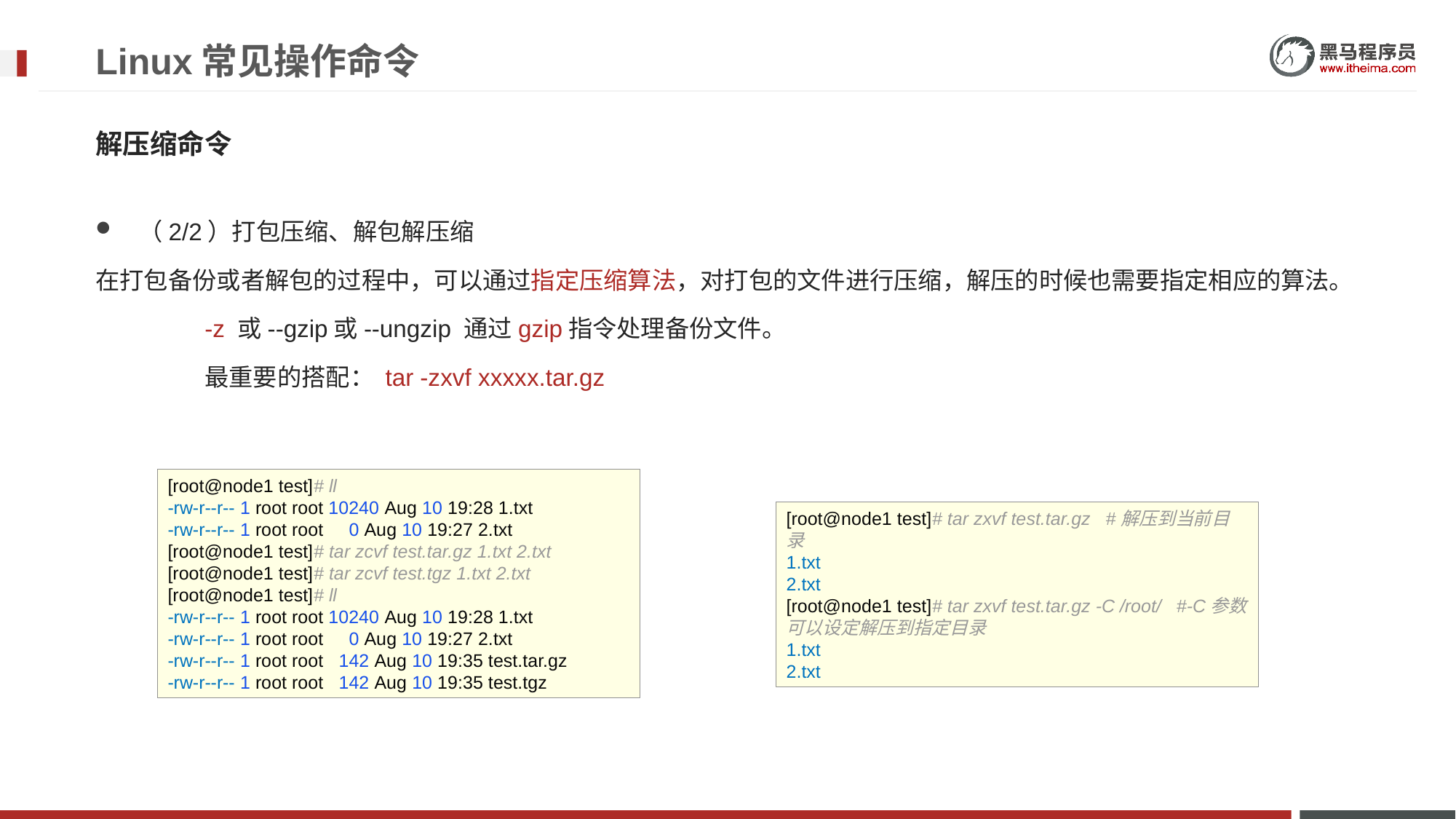

# Linux常见操作命令
解压缩命令
（2/2）打包压缩、解包解压缩
在打包备份或者解包的过程中，可以通过指定压缩算法，对打包的文件进行压缩，解压的时候也需要指定相应的算法。
	-z 或--gzip或--ungzip 通过gzip指令处理备份文件。
	最重要的搭配： tar -zxvf xxxxx.tar.gz

[root@node1 test]# ll
-rw-r--r-- 1 root root 10240 Aug 10 19:28 1.txt
-rw-r--r-- 1 root root     0 Aug 10 19:27 2.txt
[root@node1 test]# tar zcvf test.tar.gz 1.txt 2.txt
[root@node1 test]# tar zcvf test.tgz 1.txt 2.txt
[root@node1 test]# ll
-rw-r--r-- 1 root root 10240 Aug 10 19:28 1.txt
-rw-r--r-- 1 root root     0 Aug 10 19:27 2.txt
-rw-r--r-- 1 root root   142 Aug 10 19:35 test.tar.gz
-rw-r--r-- 1 root root   142 Aug 10 19:35 test.tgz
[root@node1 test]# tar zxvf test.tar.gz   #解压到当前目录
1.txt
2.txt
[root@node1 test]# tar zxvf test.tar.gz -C /root/   #-C参数可以设定解压到指定目录
1.txt
2.txt